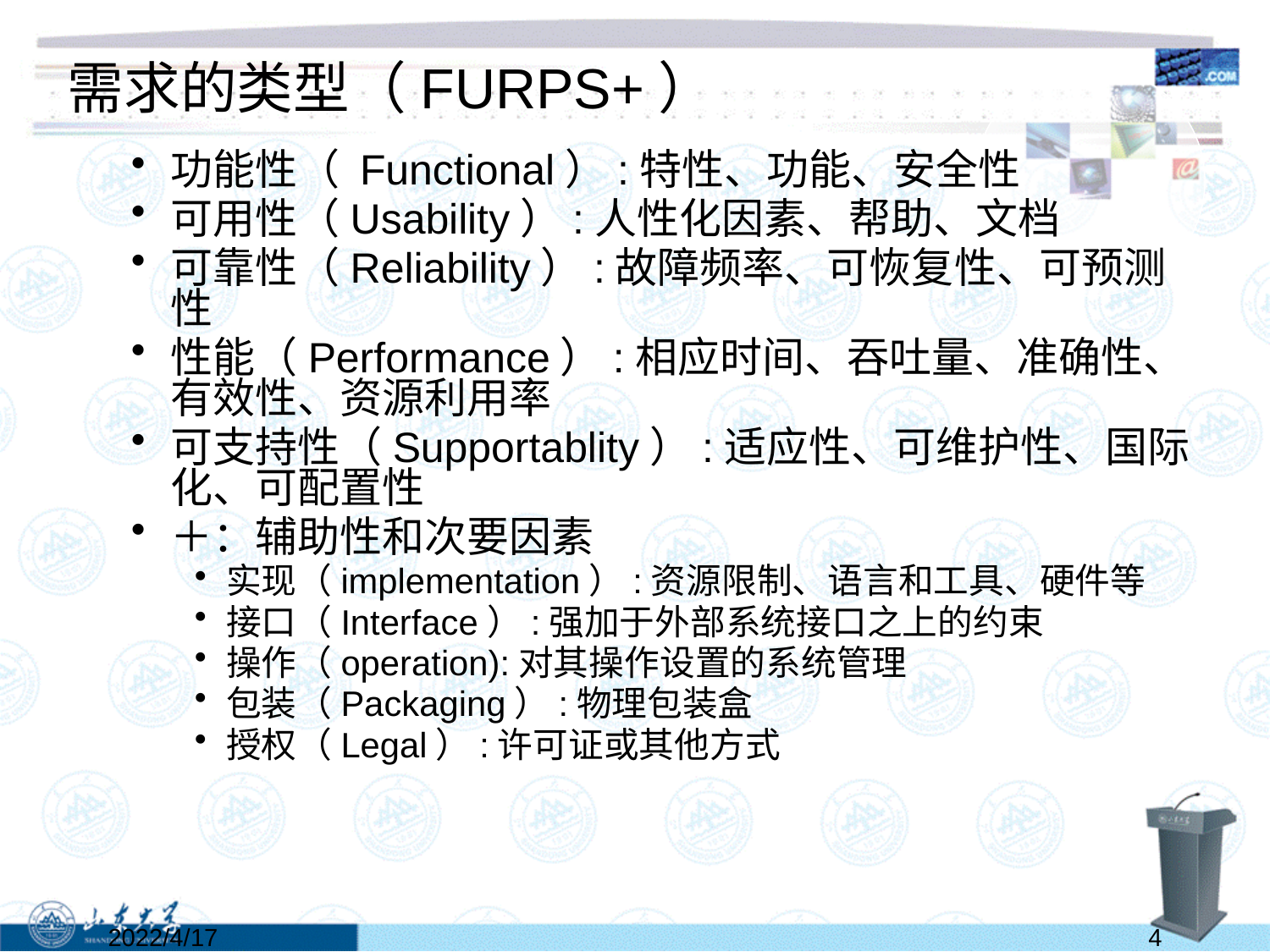

# 需求的类型（FURPS+）
功能性（ Functional）:特性、功能、安全性
可用性（Usability）:人性化因素、帮助、文档
可靠性（Reliability）:故障频率、可恢复性、可预测性
性能（Performance）:相应时间、吞吐量、准确性、有效性、资源利用率
可支持性（Supportablity）:适应性、可维护性、国际化、可配置性
＋：辅助性和次要因素
实现（implementation）:资源限制、语言和工具、硬件等
接口（Interface）:强加于外部系统接口之上的约束
操作（operation):对其操作设置的系统管理
包装（Packaging）:物理包装盒
授权（Legal）:许可证或其他方式
2022/4/17
4